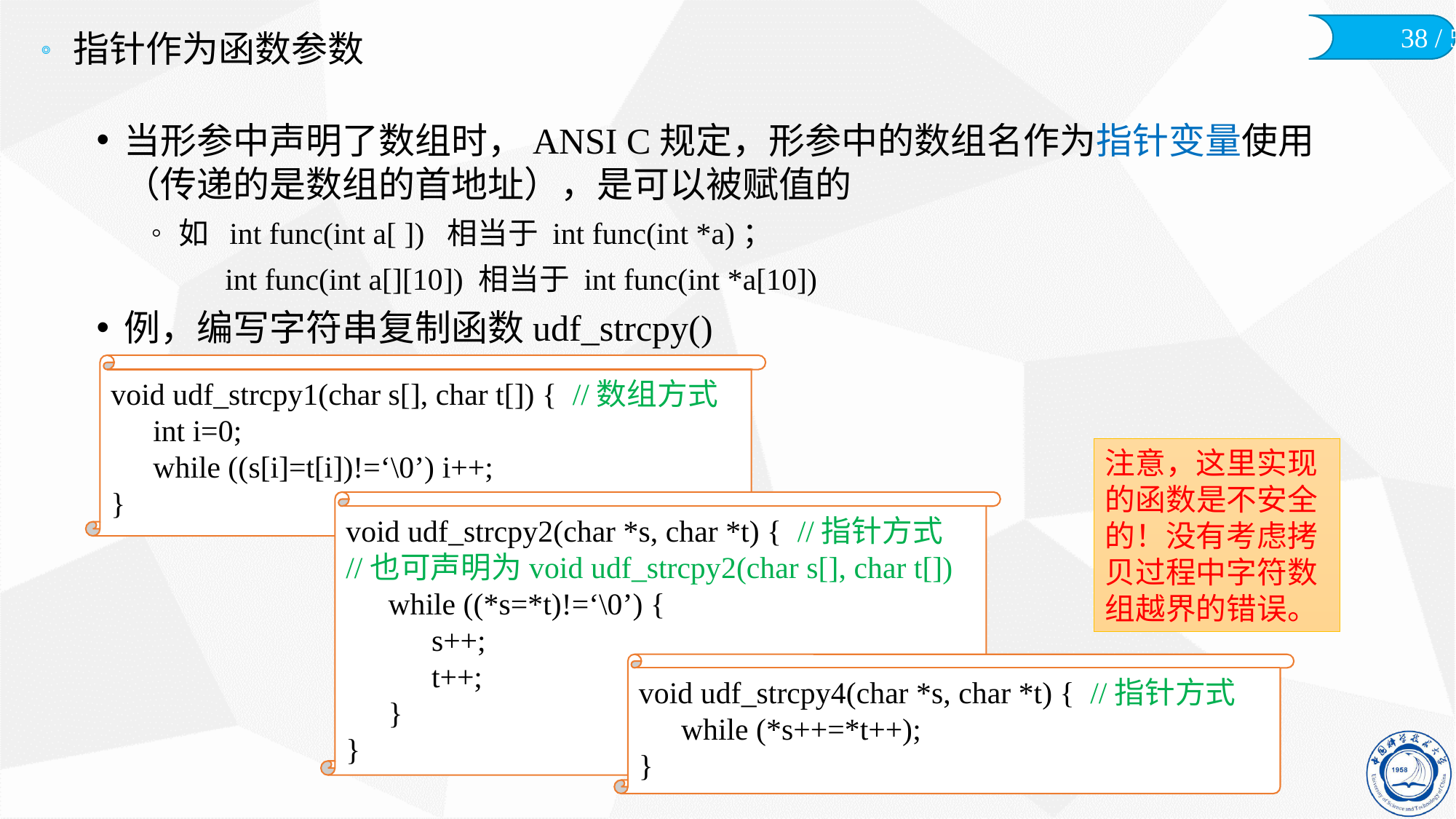

# 指针作为函数参数
当形参中声明了数组时，ANSI C规定，形参中的数组名作为指针变量使用（传递的是数组的首地址），是可以被赋值的
如  int func(int a[ ])  相当于 int func(int *a)；
int func(int a[][10]) 相当于 int func(int *a[10])
例，编写字符串复制函数udf_strcpy()

void udf_strcpy1(char s[], char t[]) {  //数组方式
	int i=0;
	while ((s[i]=t[i])!=‘\0’) i++;
}
注意，这里实现的函数是不安全的！没有考虑拷贝过程中字符数组越界的错误。
void udf_strcpy2(char *s, char *t) {  //指针方式
//也可声明为void udf_strcpy2(char s[], char t[])
	while ((*s=*t)!=‘\0’) {
		s++;
		t++;
	}
}
void udf_strcpy4(char *s, char *t) {  //指针方式
	while (*s++=*t++);
}